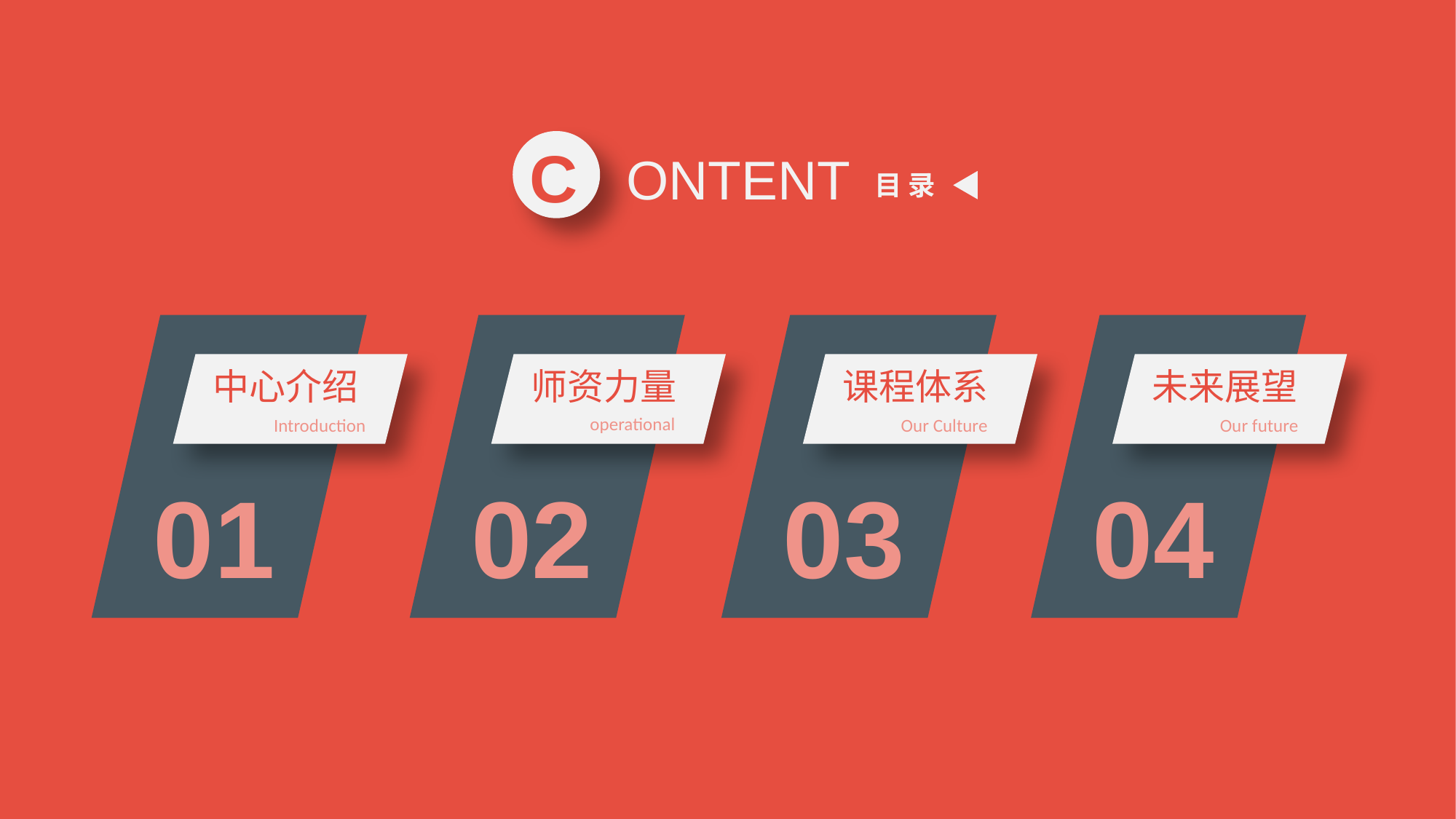

C

ONTENT
目 录

01

02

03

04

中心介绍
Introduction

师资力量
 operational

课程体系
Our Culture

未来展望
Our future